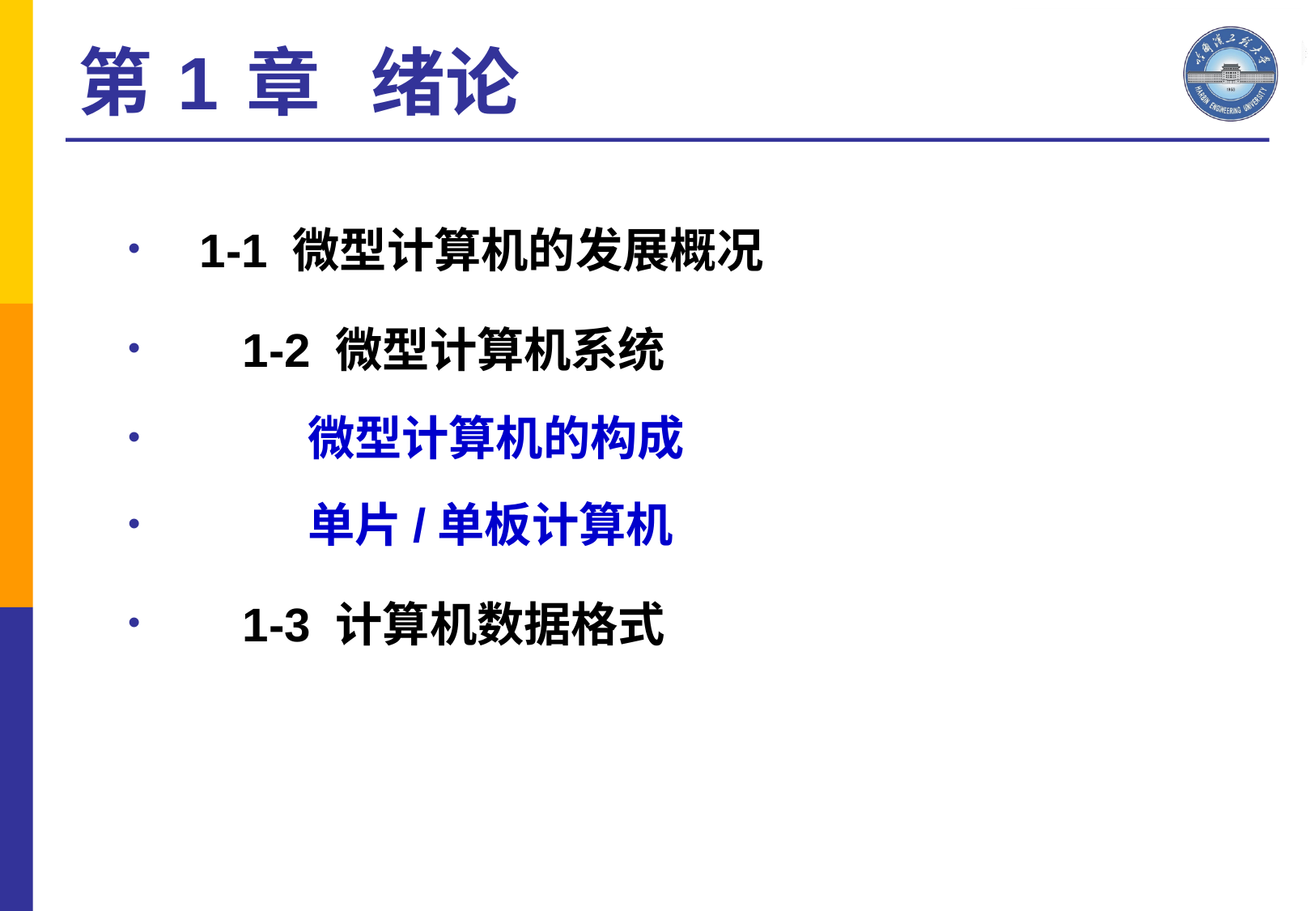

第 1 章   绪论
  1-1 微型计算机的发展概况

	1-2 微型计算机系统

		微型计算机的构成

		单片/单板计算机

	1-3 计算机数据格式